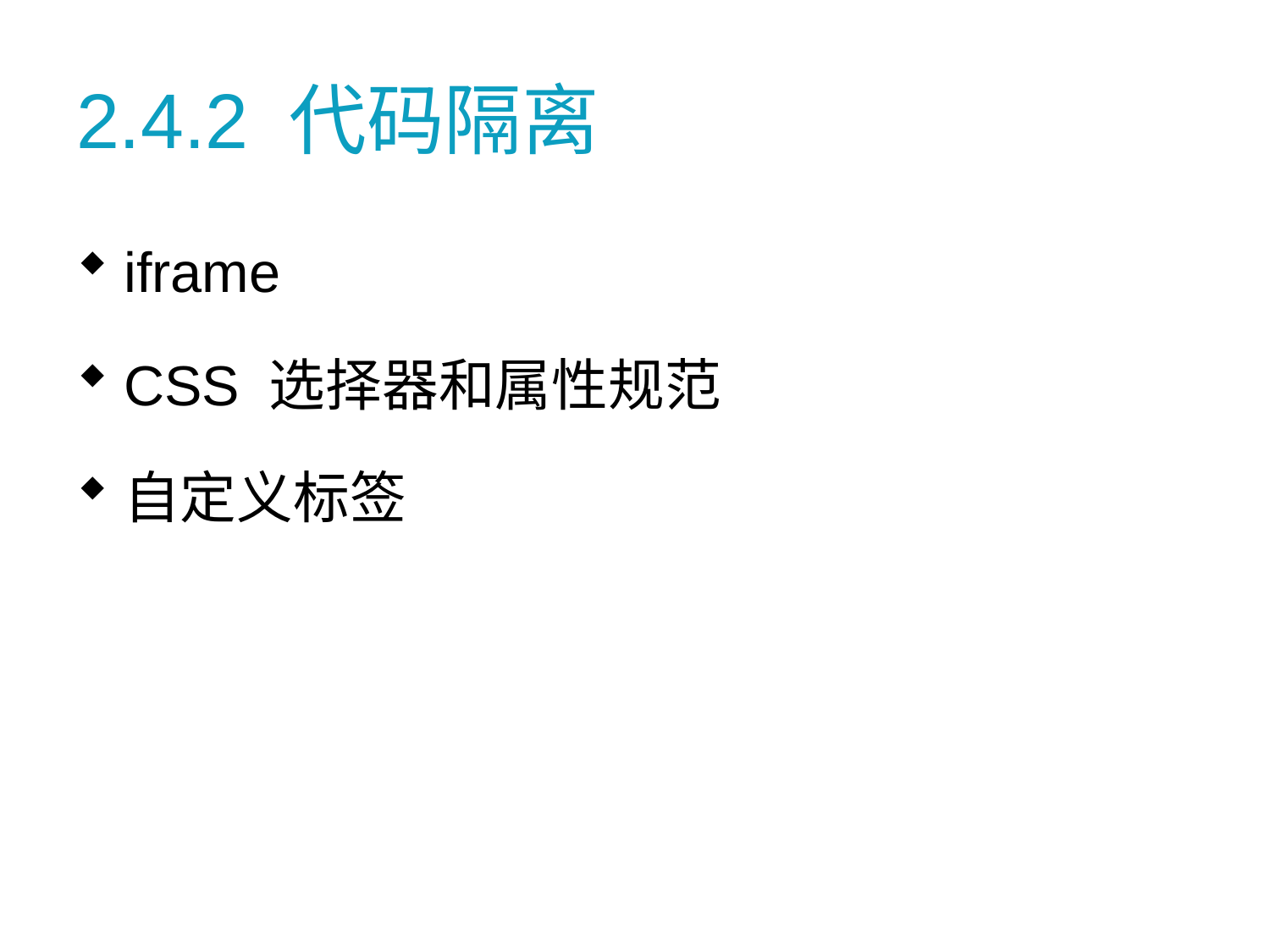

# 2.4.2 代码隔离
iframe
CSS 选择器和属性规范
自定义标签